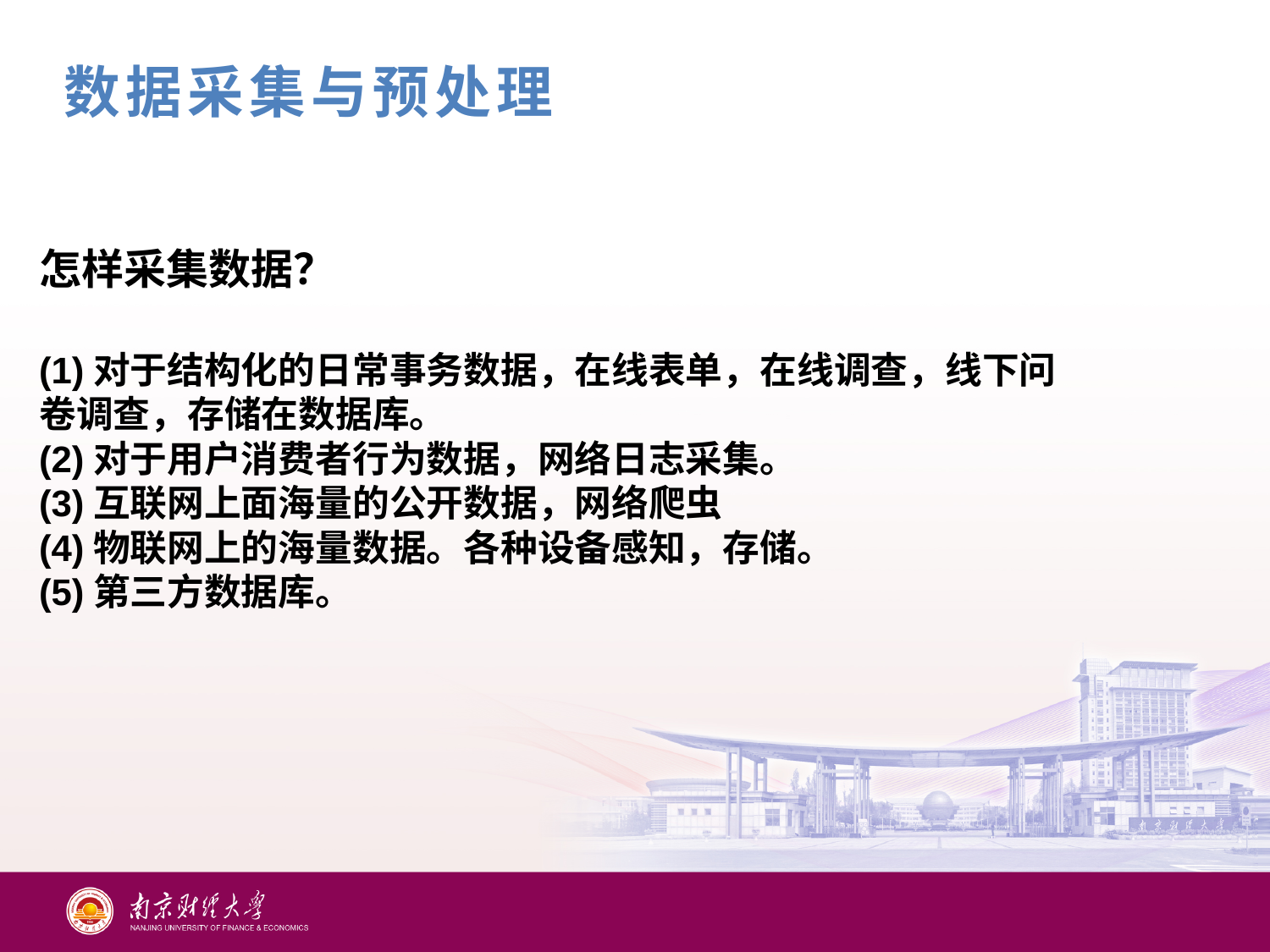

数据采集与预处理

怎样采集数据？
(1)对于结构化的日常事务数据，在线表单，在线调查，线下问卷调查，存储在数据库。
(2)对于用户消费者行为数据，网络日志采集。
(3)互联网上面海量的公开数据，网络爬虫
(4)物联网上的海量数据。各种设备感知，存储。
(5)第三方数据库。